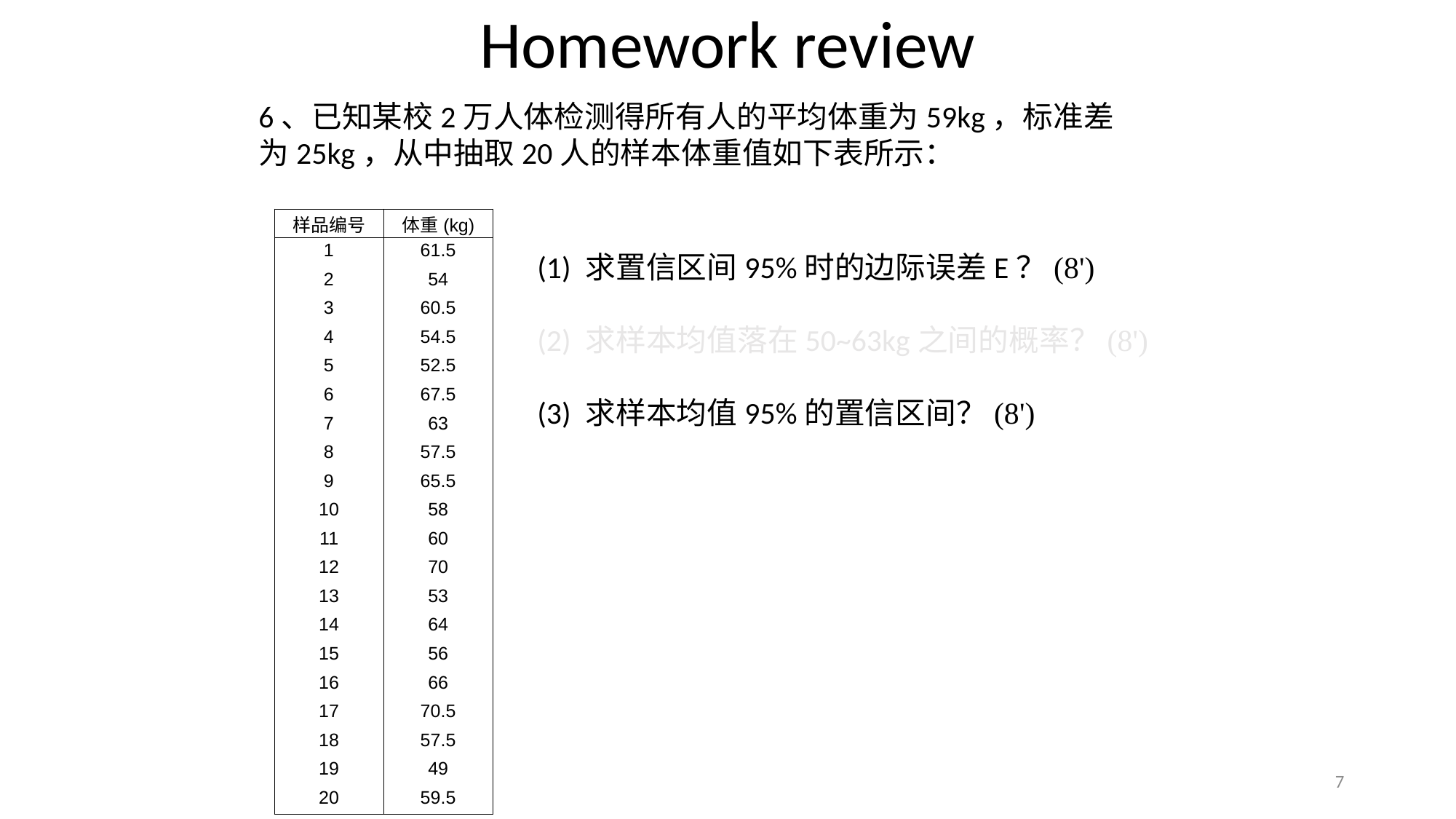

# Homework review
6、已知某校2万人体检测得所有人的平均体重为59kg，标准差为25kg，从中抽取20人的样本体重值如下表所示：

| 样品编号 | 体重(kg) |
| --- | --- |
| 1 | 61.5 |
| 2 | 54 |
| 3 | 60.5 |
| 4 | 54.5 |
| 5 | 52.5 |
| 6 | 67.5 |
| 7 | 63 |
| 8 | 57.5 |
| 9 | 65.5 |
| 10 | 58 |
| 11 | 60 |
| 12 | 70 |
| 13 | 53 |
| 14 | 64 |
| 15 | 56 |
| 16 | 66 |
| 17 | 70.5 |
| 18 | 57.5 |
| 19 | 49 |
| 20 | 59.5 |
(1) 求置信区间95%时的边际误差E？(8')

(2) 求样本均值落在50~63kg之间的概率？(8')

(3) 求样本均值95%的置信区间？(8')
7